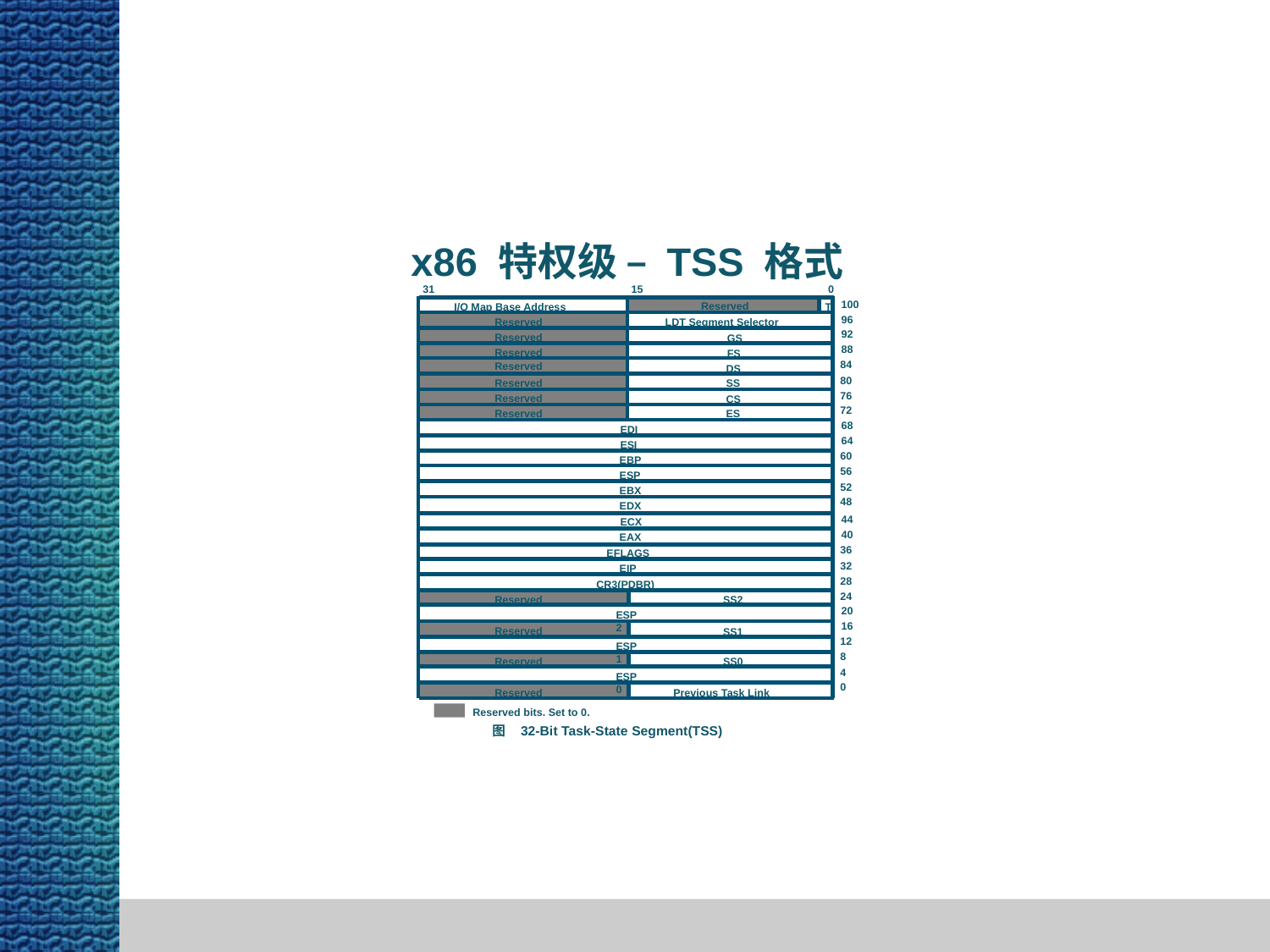

x86 特权级 – TSS 格式
31
15
0
100
Reserved
T
I/O Map Base Address

96
LDT Segment Selector
Reserved

92
Reserved
GS
88
Reserved
FS
84
Reserved
DS
80
Reserved
SS
76
Reserved
CS
72
Reserved
ES
68
EDI
64
ESI
60
EBP
56
ESP
52
EBX
48
EDX
44
ECX
40
EAX
36
EFLAGS
32
EIP
28
CR3(PDBR)
24
Reserved
SS2

20
ESP2
16
Reserved
SS1

12
ESP1
8
Reserved
SS0

4
ESP0
0
Reserved
Previous Task Link

Reserved bits. Set to 0.

   图    32-Bit Task-State Segment(TSS)